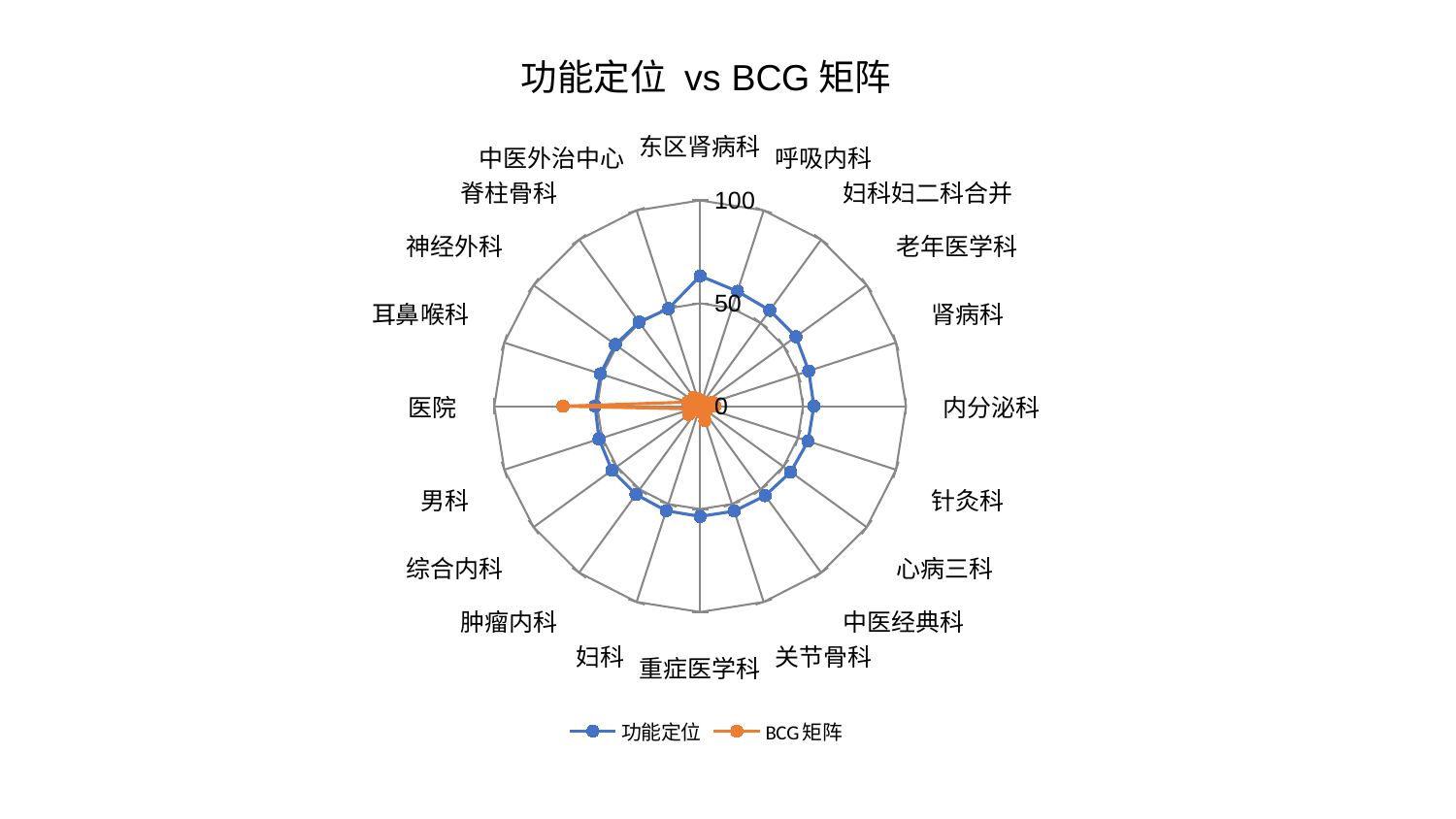

### Chart: 功能定位 vs BCG矩阵

| Category | 功能定位 | BCG矩阵 |
|---|---|---|
| 东区肾病科 | 63.30223822156812 | 2.8729227260032406 |
| 呼吸内科 | 58.66552383752044 | 1.5676110432316768 |
| 妇科妇二科合并 | 57.56633934828086 | 2.636966321316612 |
| 老年医学科 | 57.5005130173569 | 2.268712013062466 |
| 肾病科 | 55.49157474396059 | 6.312901178242534 |
| 内分泌科 | 55.24918385065608 | 7.172365448105838 |
| 针灸科 | 55.10766882288503 | 2.4183553474757407 |
| 心病三科 | 54.396526994773254 | 3.7984521968846807 |
| 中医经典科 | 53.74037285905126 | 1.8339591977509802 |
| 关节骨科 | 53.59959479513287 | 7.466666105202389 |
| 重症医学科 | 53.57167489317235 | 2.7433567039397193 |
| 妇科 | 53.43984048939096 | 2.015999949865498 |
| 肿瘤内科 | 53.02735859274447 | 1.0244674994333303 |
| 综合内科 | 52.98578958349545 | 6.821266582728103 |
| 男科 | 51.662744572876285 | 4.400852856431609 |
| 医院 | 51.016411180410294 | 66.61257989874575 |
| 耳鼻喉科 | 50.94171348380895 | 6.396373080196291 |
| 神经外科 | 50.93186253795198 | 1.857841528047676 |
| 脊柱骨科 | 50.50903828679294 | 5.295300942307701 |
| 中医外治中心 | 49.87508216478664 | 3.702562296531902 |
43